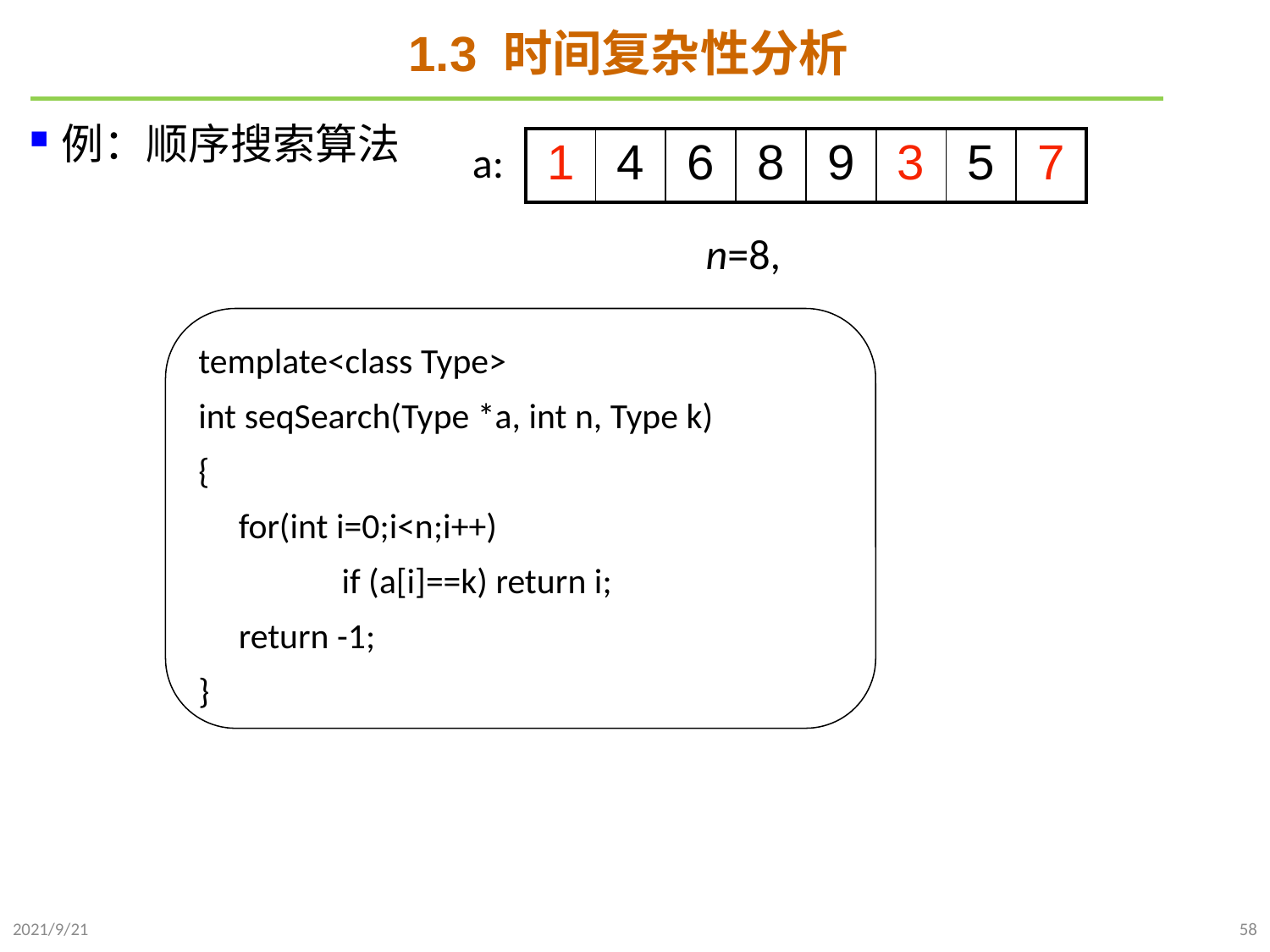

# 1.3 时间复杂性分析
例：顺序搜索算法

| 1 | 4 | 6 | 8 | 9 | 3 | 5 | 7 |
| --- | --- | --- | --- | --- | --- | --- | --- |
a:
n=8,
template<class Type>
int seqSearch(Type *a, int n, Type k)
{
     for(int i=0;i<n;i++)
	  if (a[i]==k) return i;
     return -1;
}

2021/9/21
58